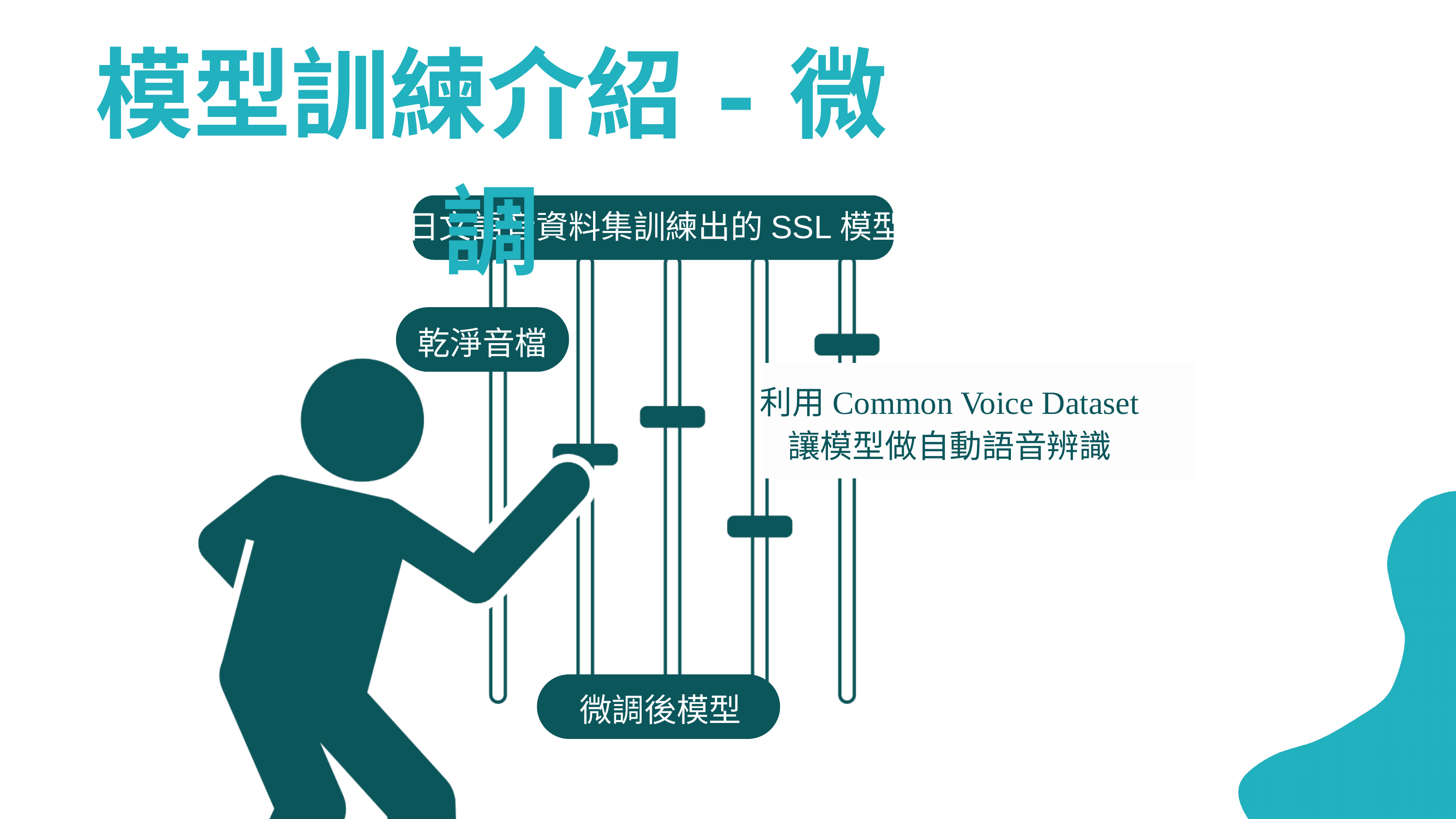

模型訓練介紹-微調
日文語音資料集訓練出的SSL模型

乾淨音檔

利用Common Voice Dataset
讓模型做自動語音辨識

微調後模型